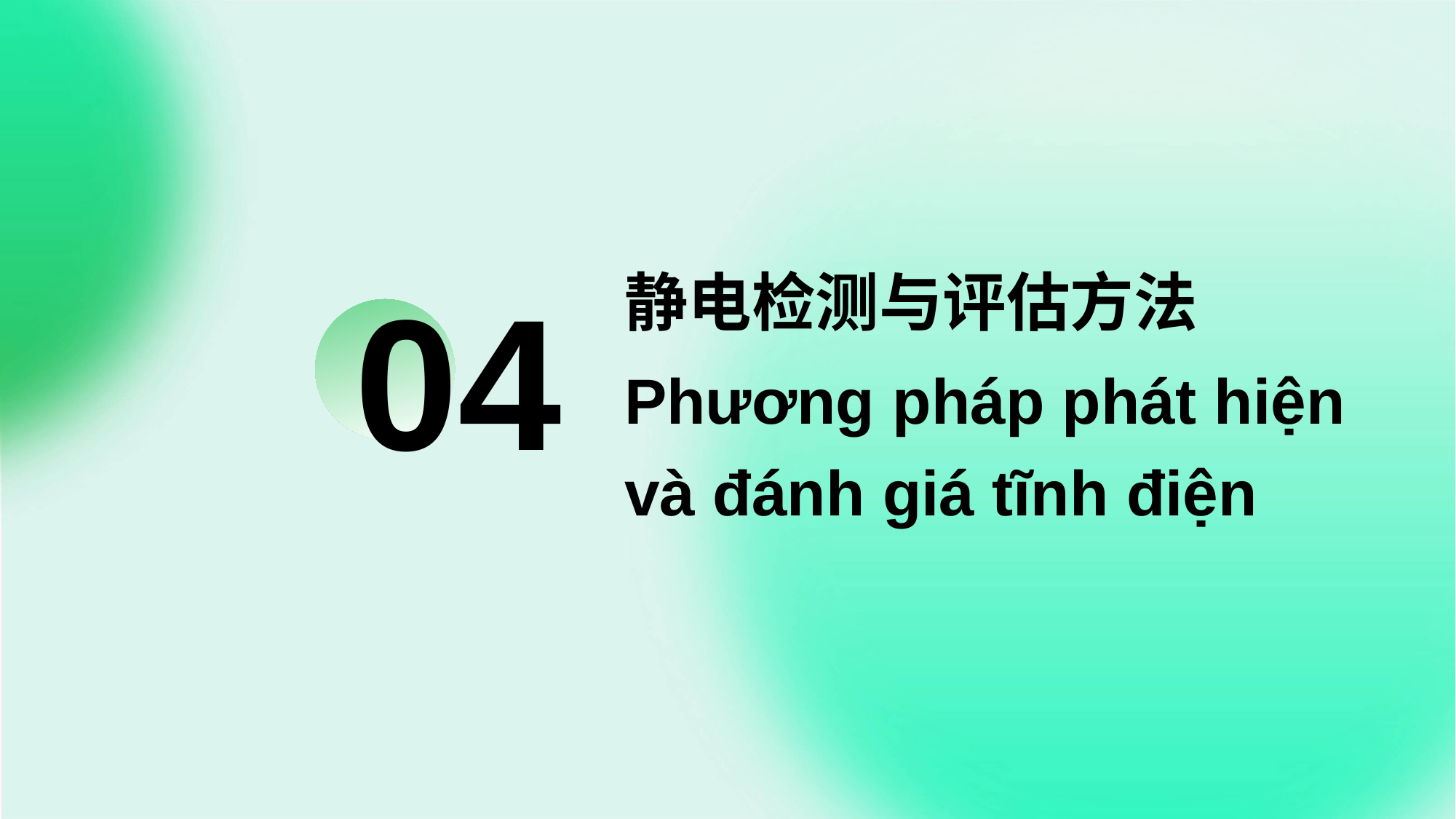

静电检测与评估方法
Phương pháp phát hiện và đánh giá tĩnh điện
04